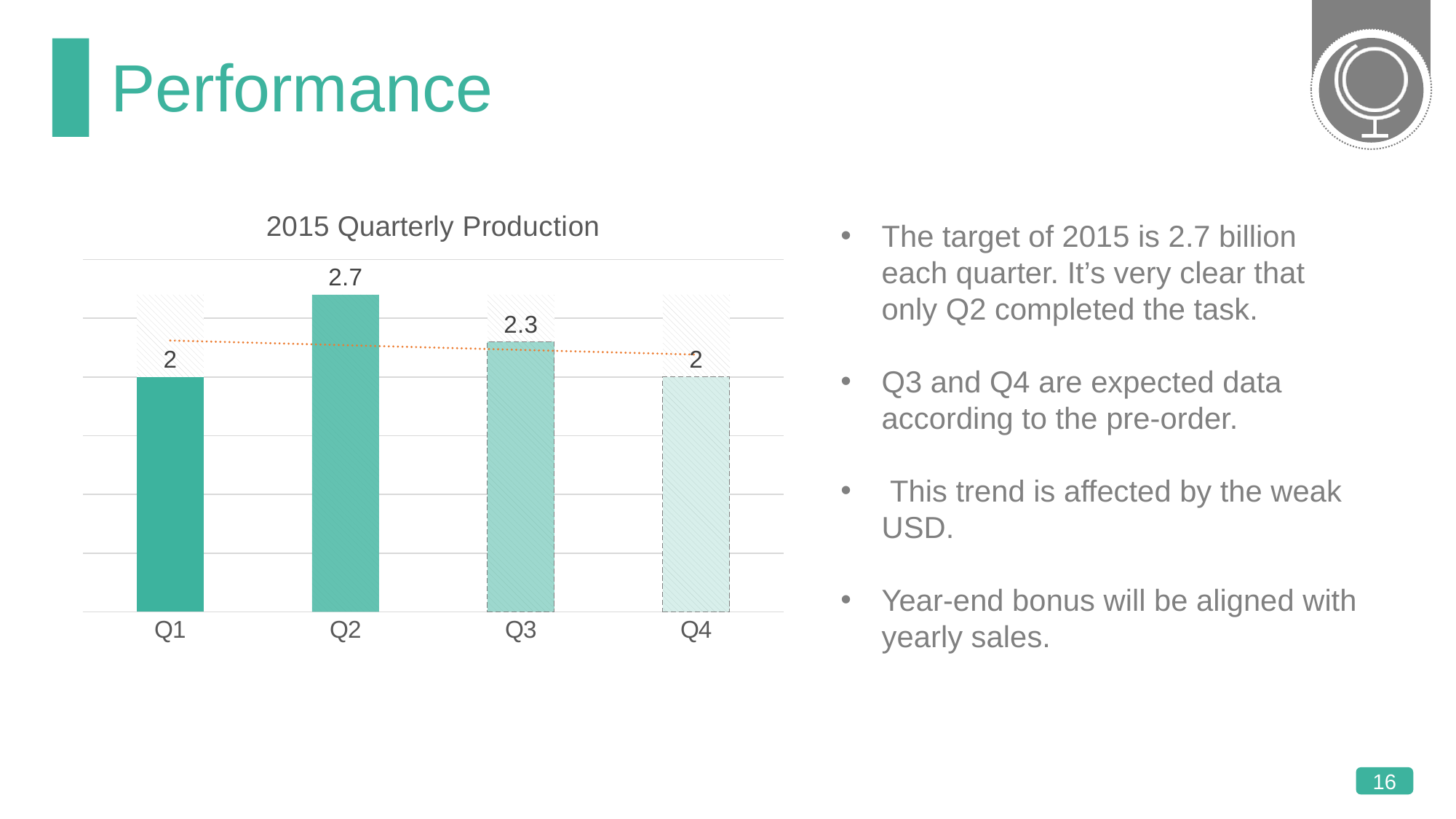

# Performance

### Chart: 2015 Quarterly Production

| Category | 2015 Quarterly Performance | 列1 |
|---|---|---|
| Q1 | 2.7 | 2.0 |
| Q2 | 2.7 | 2.7 |
| Q3 | 2.7 | 2.3 |
| Q4 | 2.7 | 2.0 |
The target of 2015 is 2.7 billion each quarter. It’s very clear that only Q2 completed the task.

Q3 and Q4 are expected data according to the pre-order.

 This trend is affected by the weak USD.

Year-end bonus will be aligned with yearly sales.
16